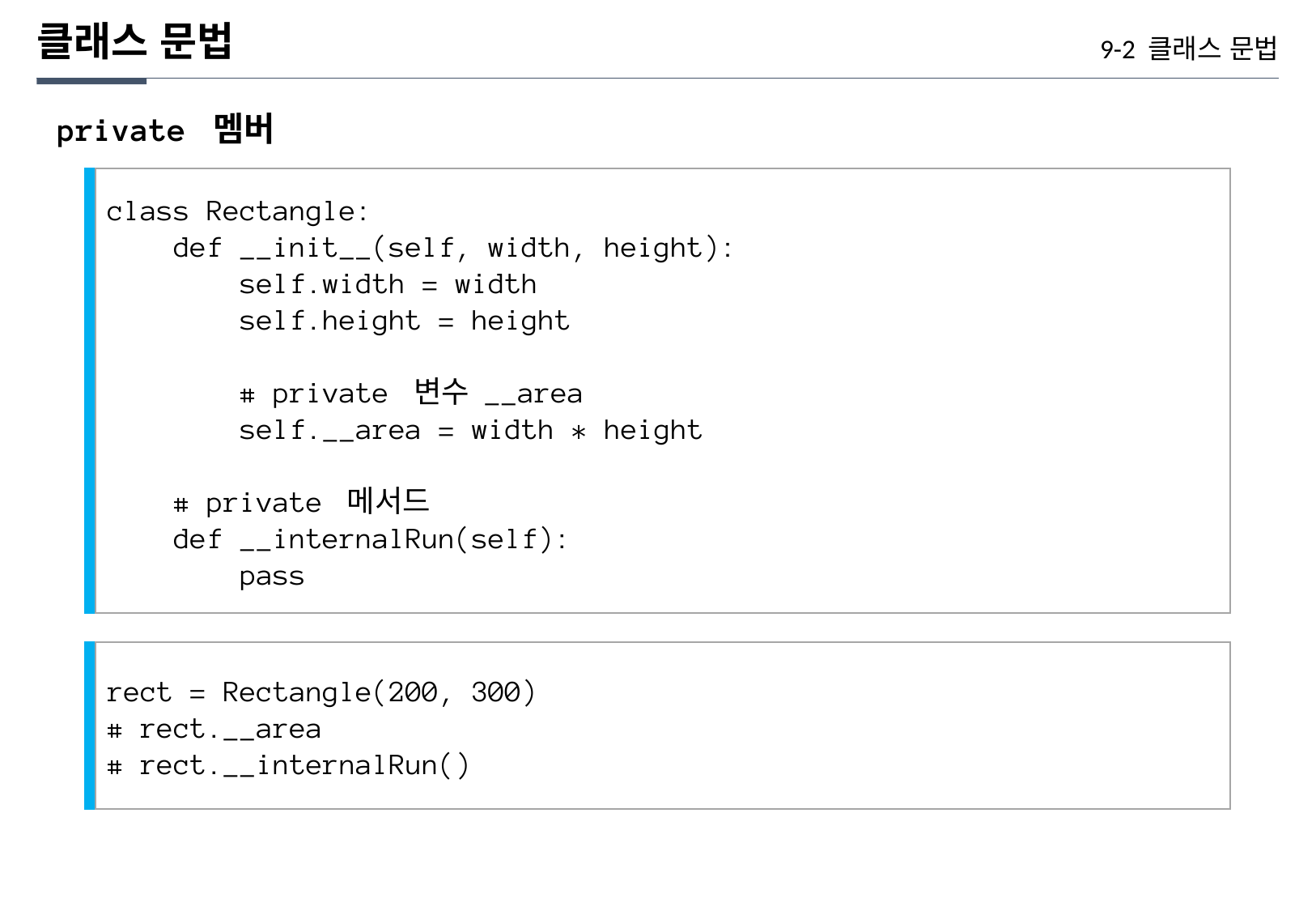

클래스 문법
9-2 클래스 문법
private 멤버

class Rectangle:
    def __init__(self, width, height):
        self.width = width
        self.height = height

        # private 변수 __area
        self.__area = width * height

    # private 메서드
    def __internalRun(self):
        pass

rect = Rectangle(200, 300)
# rect.__area
# rect.__internalRun()